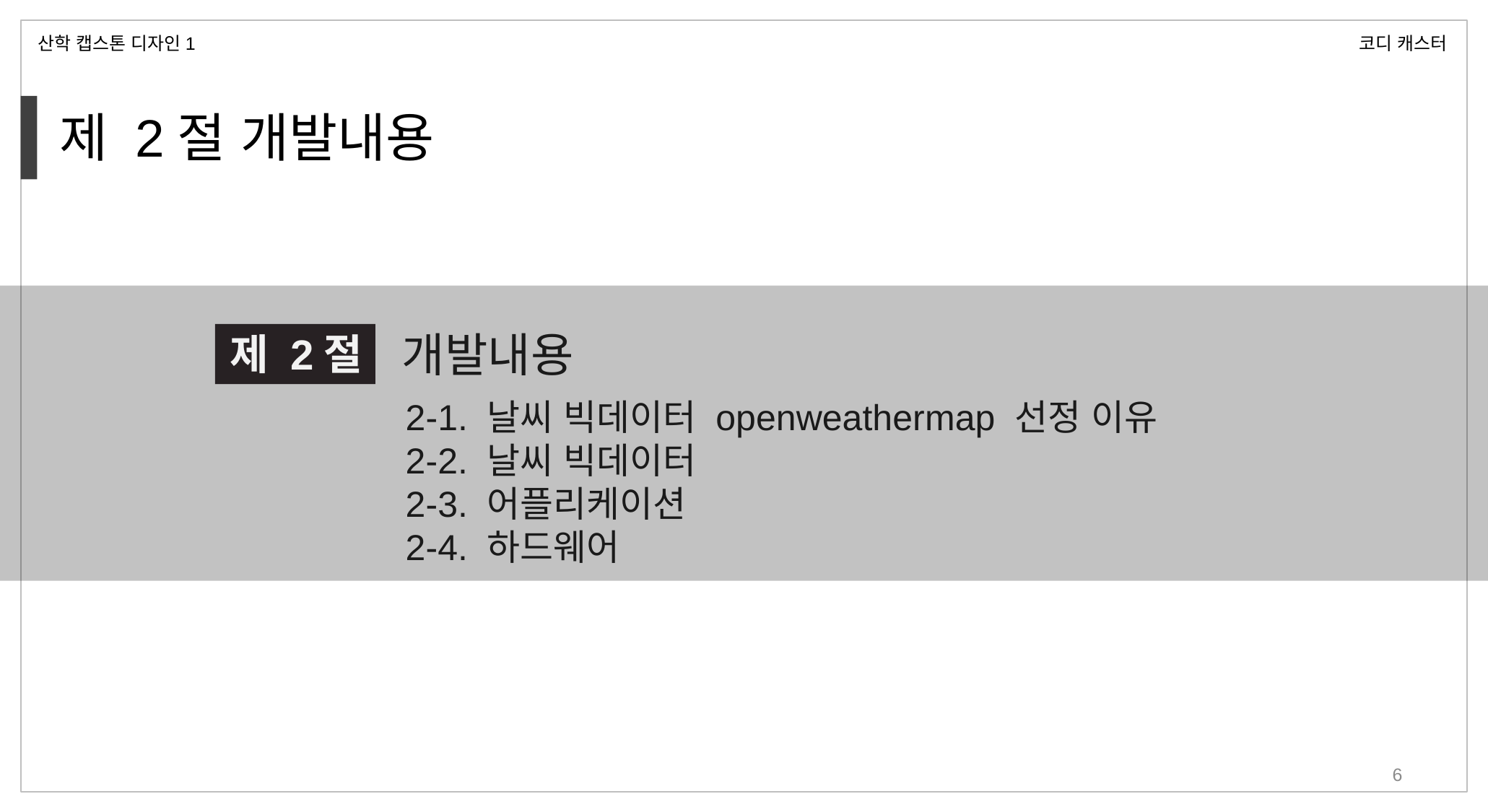

산학 캡스톤 디자인1
코디 캐스터

제 2절 개발내용

개발내용
제 2절

2-1. 날씨 빅데이터 openweathermap 선정 이유
2-2. 날씨 빅데이터
2-3. 어플리케이션
2-4. 하드웨어
6